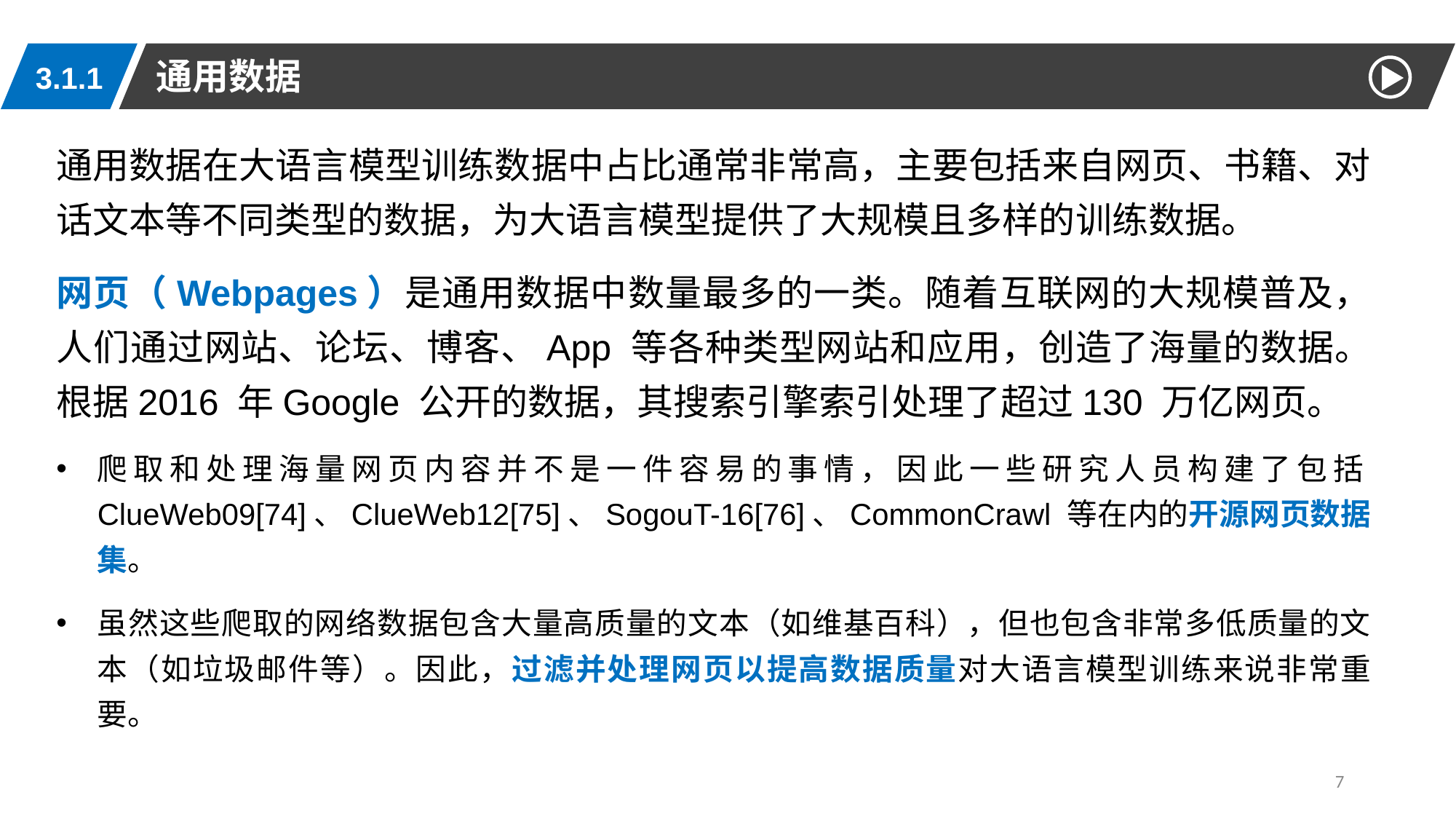

通用数据
3.1.1

通用数据在大语言模型训练数据中占比通常非常高，主要包括来自网页、书籍、对话文本等不同类型的数据，为大语言模型提供了大规模且多样的训练数据。
网页（Webpages）是通用数据中数量最多的一类。随着互联网的大规模普及，人们通过网站、论坛、博客、App 等各种类型网站和应用，创造了海量的数据。根据2016 年Google 公开的数据，其搜索引擎索引处理了超过130 万亿网页。
爬取和处理海量网页内容并不是一件容易的事情，因此一些研究人员构建了包括ClueWeb09[74]、ClueWeb12[75]、SogouT-16[76]、CommonCrawl 等在内的开源网页数据集。
虽然这些爬取的网络数据包含大量高质量的文本（如维基百科），但也包含非常多低质量的文本（如垃圾邮件等）。因此，过滤并处理网页以提高数据质量对大语言模型训练来说非常重要。
7